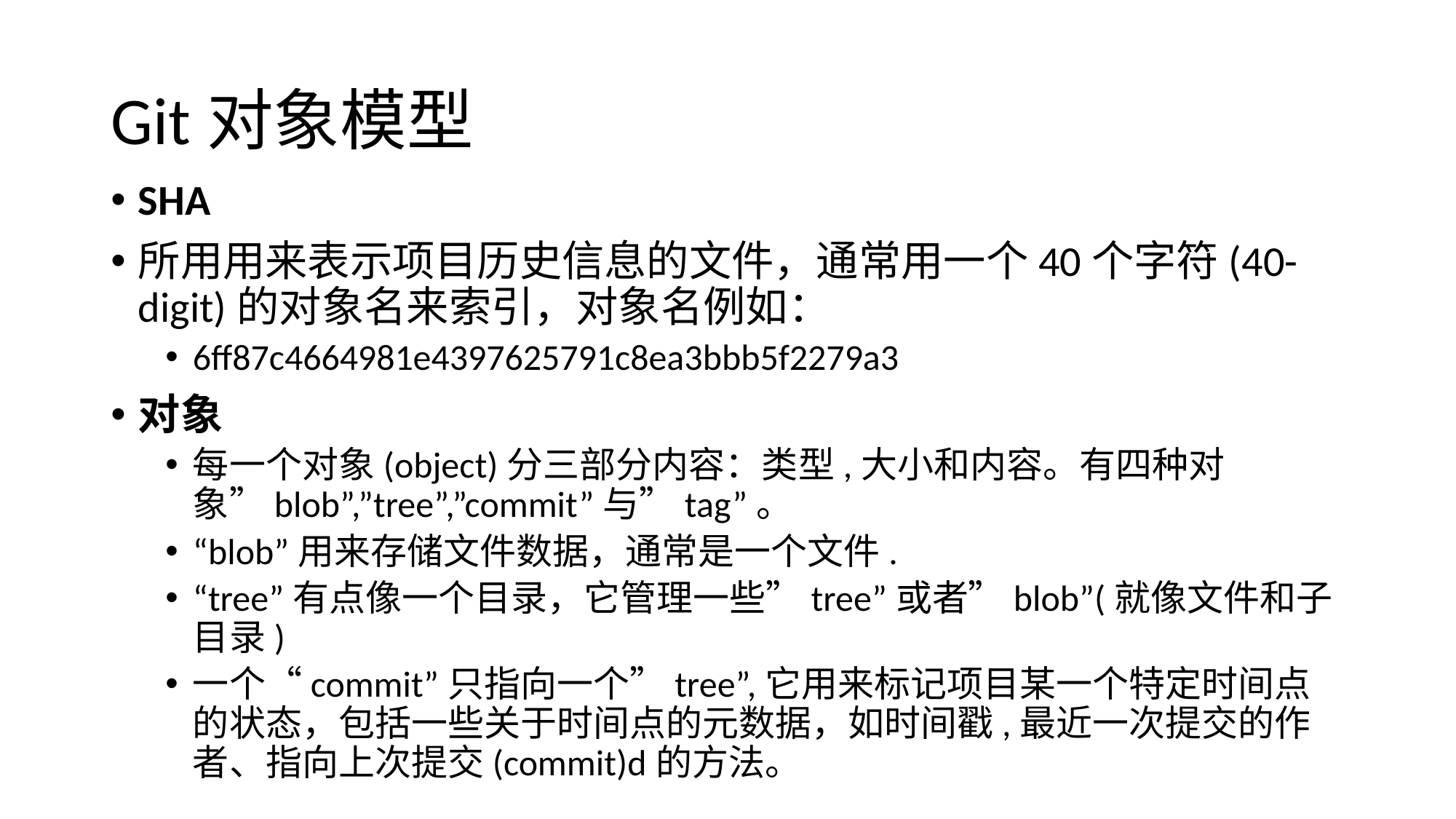

# Git对象模型
SHA
所用用来表示项目历史信息的文件，通常用一个40个字符(40-digit)的对象名来索引，对象名例如：
6ff87c4664981e4397625791c8ea3bbb5f2279a3
对象
每一个对象(object)分三部分内容：类型,大小和内容。有四种对象”blob”,”tree”,”commit”与”tag”。
“blob”用来存储文件数据，通常是一个文件.
“tree”有点像一个目录，它管理一些”tree”或者”blob”(就像文件和子目录)
一个“commit”只指向一个”tree”,它用来标记项目某一个特定时间点的状态，包括一些关于时间点的元数据，如时间戳,最近一次提交的作者、指向上次提交(commit)d的方法。